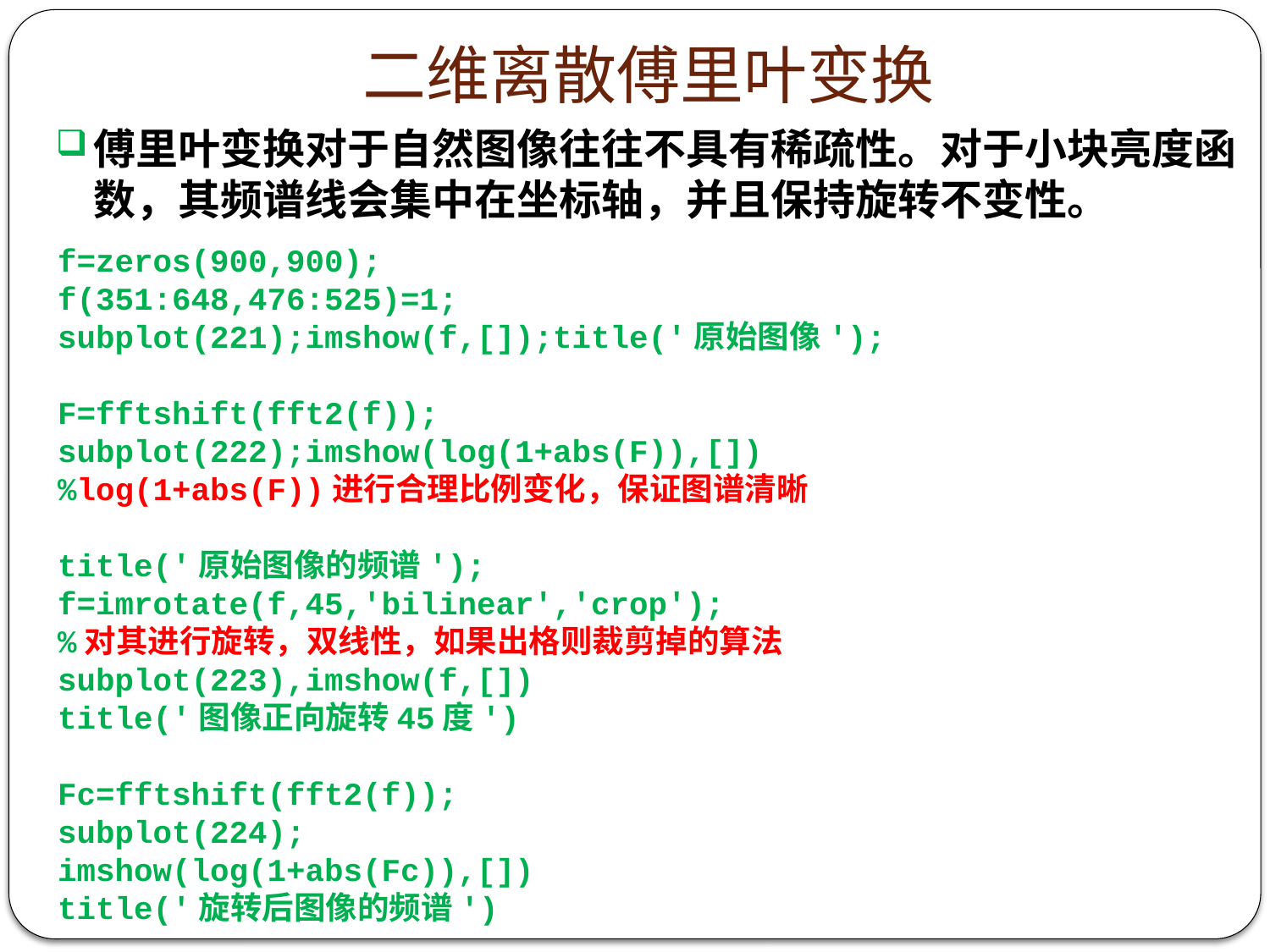

# 二维离散傅里叶变换
傅里叶变换对于自然图像往往不具有稀疏性。对于小块亮度函数，其频谱线会集中在坐标轴，并且保持旋转不变性。
f=zeros(900,900);
f(351:648,476:525)=1;
subplot(221);imshow(f,[]);title('原始图像');

F=fftshift(fft2(f));
subplot(222);imshow(log(1+abs(F)),[])
%log(1+abs(F))进行合理比例变化，保证图谱清晰

title('原始图像的频谱');
f=imrotate(f,45,'bilinear','crop');
%对其进行旋转，双线性，如果出格则裁剪掉的算法
subplot(223),imshow(f,[])
title('图像正向旋转45度')

Fc=fftshift(fft2(f));
subplot(224);
imshow(log(1+abs(Fc)),[])
title('旋转后图像的频谱')